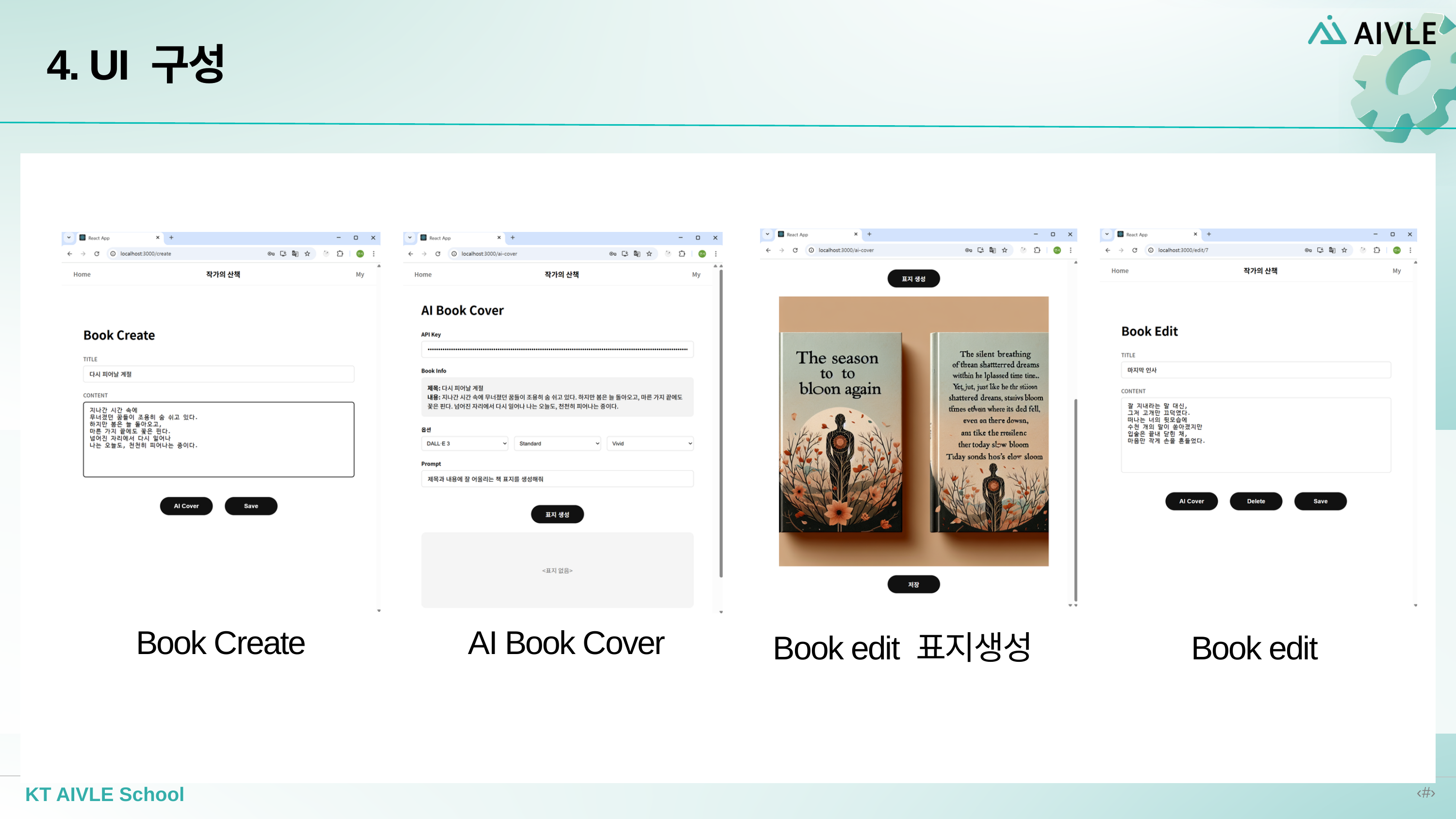

4. UI 구성

Book Create
AI Book Cover
Book edit 표지생성
Book edit
User Book List
Book Create
User Book List

KT AIVLE School

‹#›